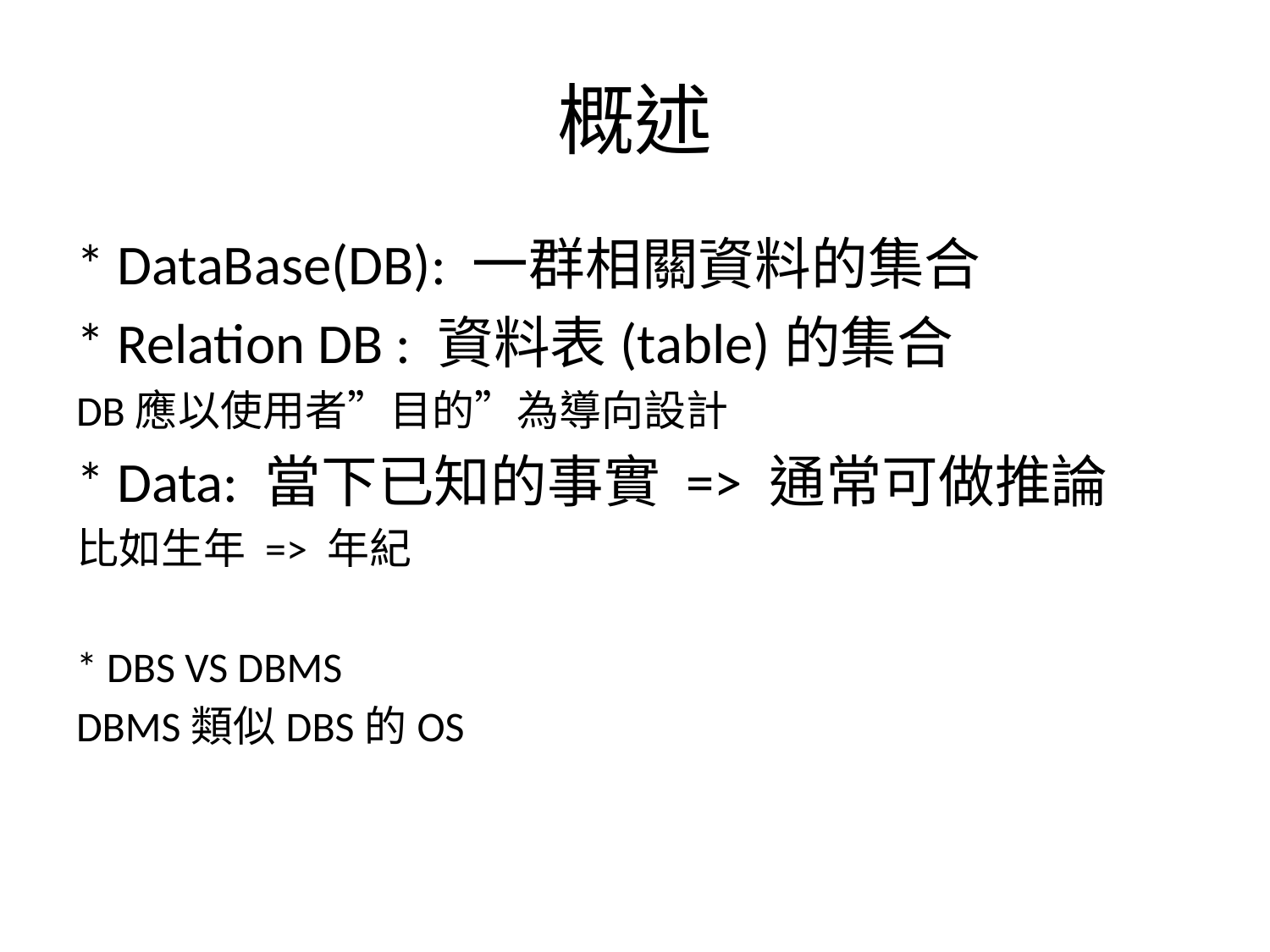

# 概述
* DataBase(DB): 一群相關資料的集合
* Relation DB : 資料表(table)的集合
DB應以使用者”目的”為導向設計
* Data: 當下已知的事實 => 通常可做推論
比如生年 => 年紀

* DBS VS DBMS
DBMS類似DBS的OS